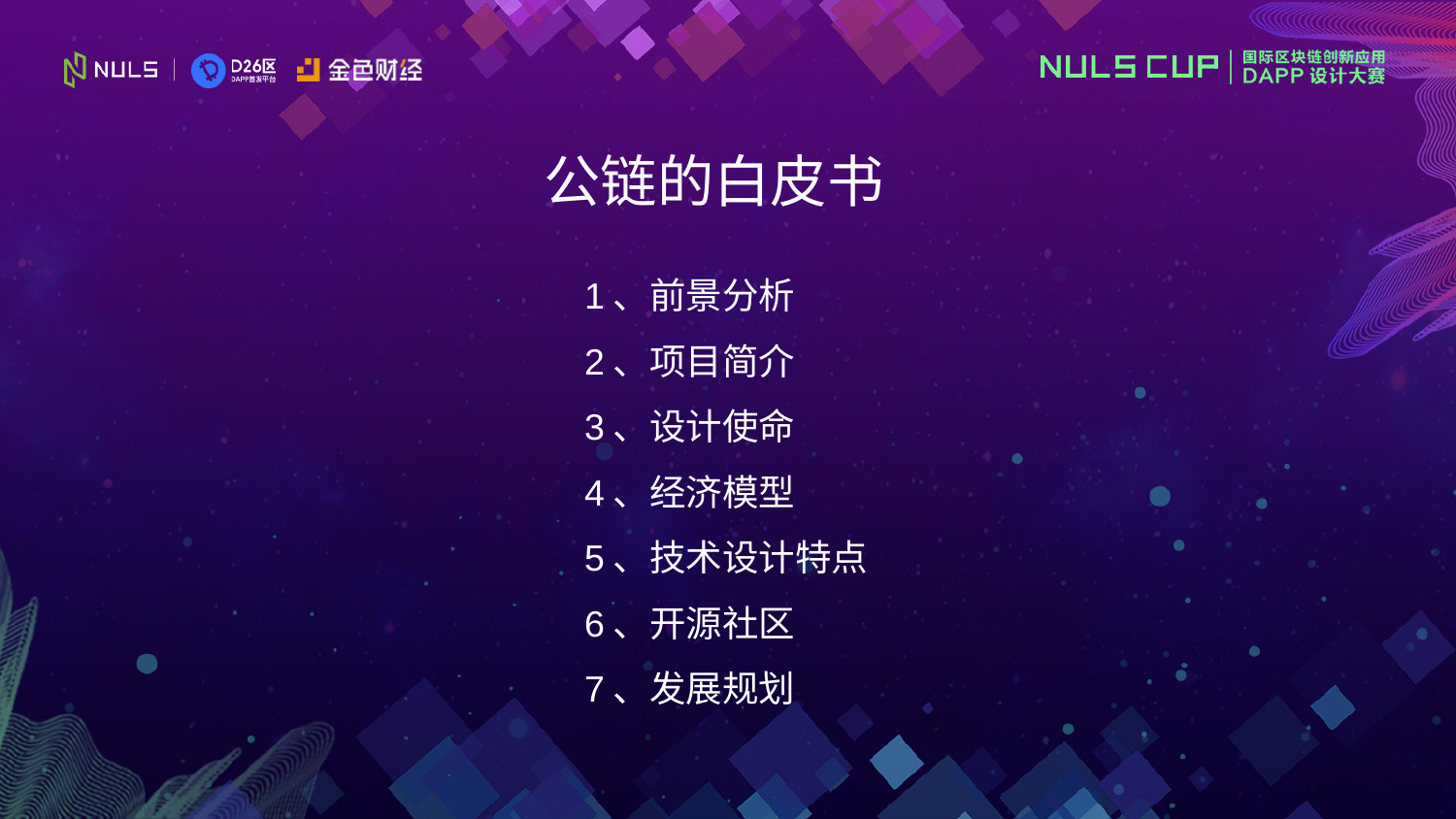

公链的白皮书
1、前景分析
2、项目简介
3、设计使命
4、经济模型
5、技术设计特点
6、开源社区
7、发展规划